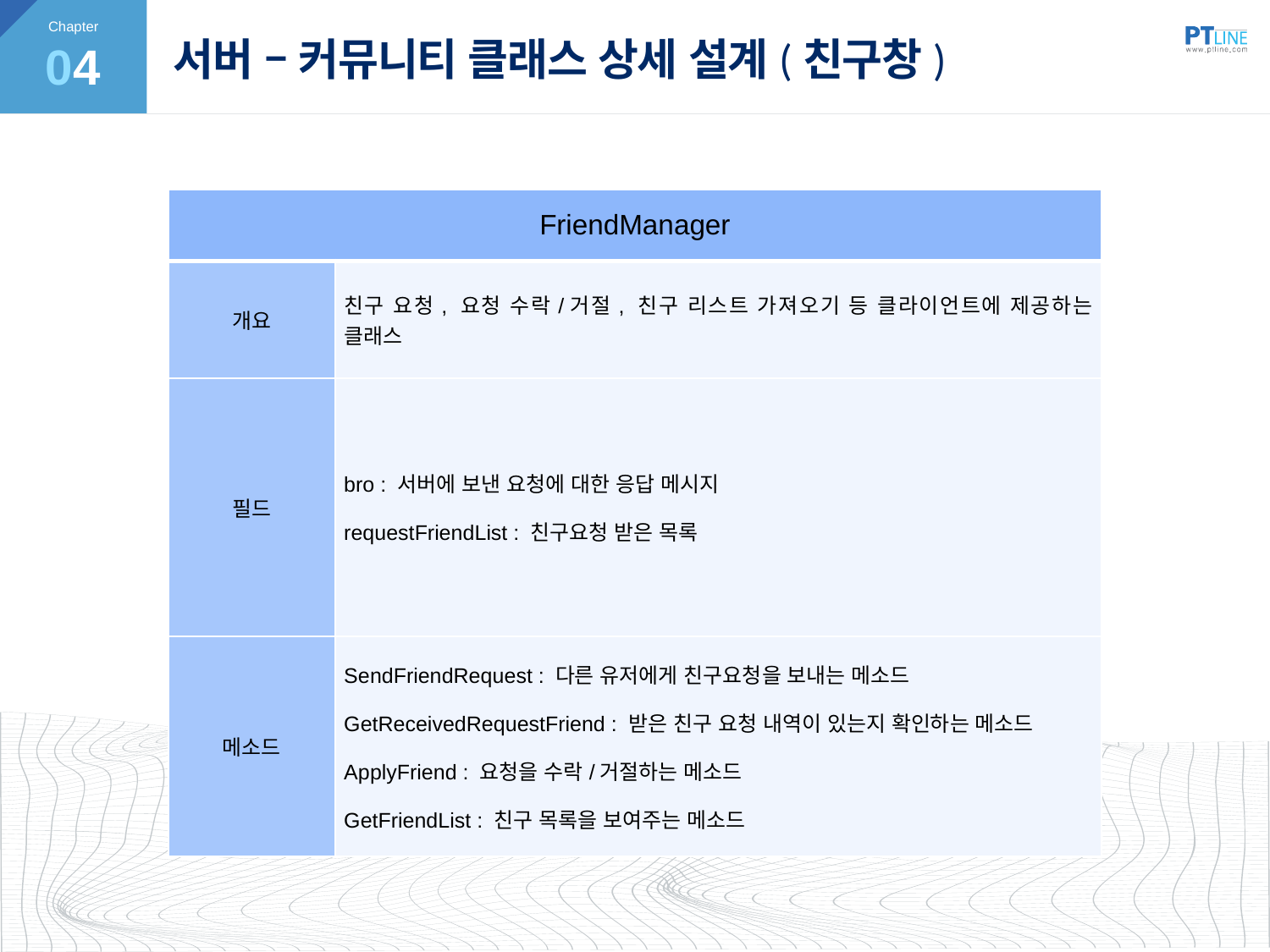

04
# 서버 – 커뮤니티 클래스 상세 설계(친구창)
| FriendManager |  |
| --- | --- |
| 개요 | 친구 요청, 요청 수락/거절, 친구 리스트 가져오기 등 클라이언트에 제공하는 클래스 |
| 필드 | bro : 서버에 보낸 요청에 대한 응답 메시지 requestFriendList : 친구요청 받은 목록 |
| 메소드 | SendFriendRequest : 다른 유저에게 친구요청을 보내는 메소드 GetReceivedRequestFriend : 받은 친구 요청 내역이 있는지 확인하는 메소드 ApplyFriend : 요청을 수락/거절하는 메소드 GetFriendList : 친구 목록을 보여주는 메소드 |